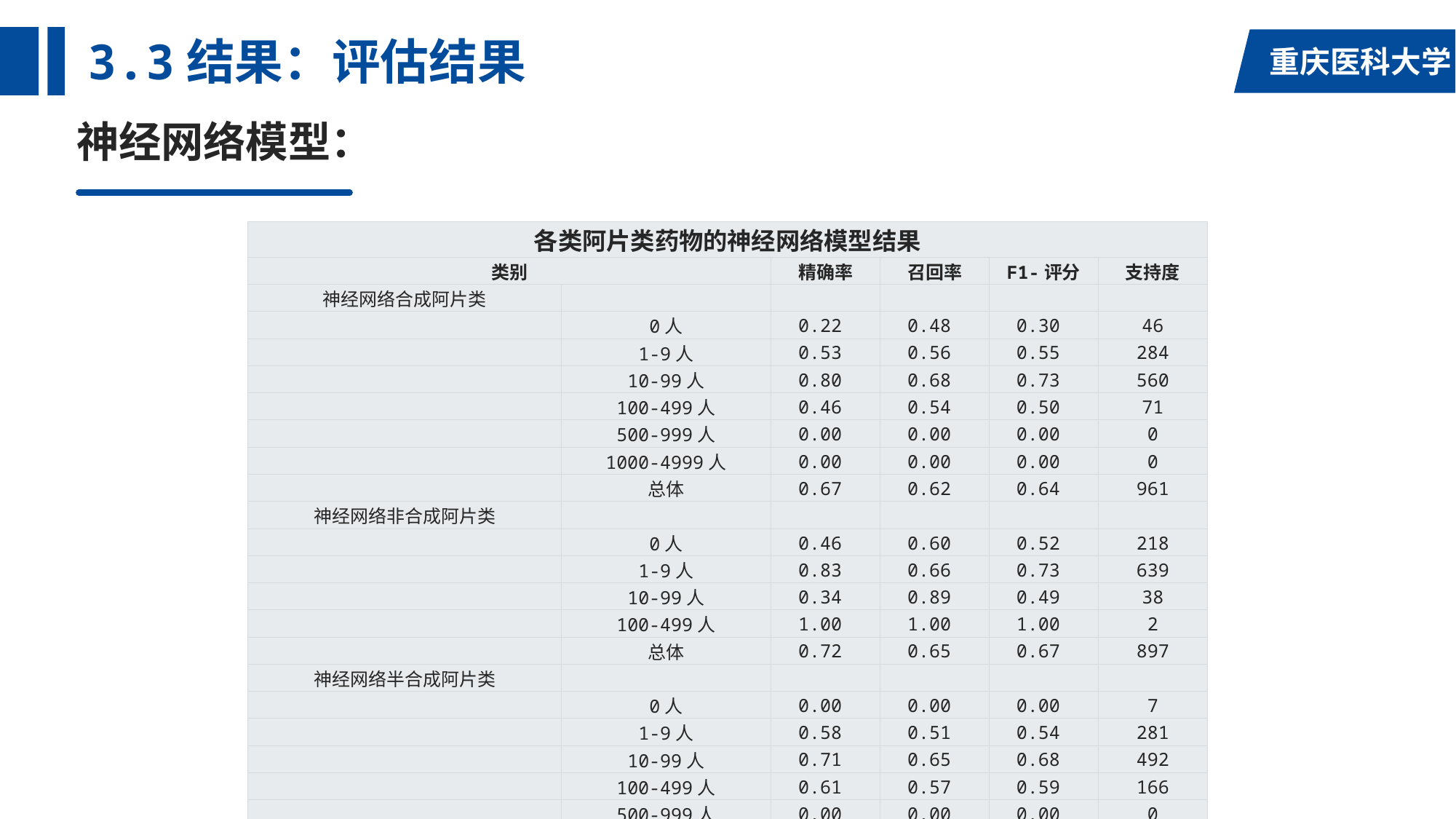

# 3.3结果：评估结果
神经网络模型：
| 各类阿片类药物的神经网络模型结果 |  |  |  |  |  |
| --- | --- | --- | --- | --- | --- |
| 类别 |  | 精确率 | 召回率 | F1-评分 | 支持度 |
| 神经网络合成阿片类 |  |  |  |  |  |
|  | 0人 | 0.22 | 0.48 | 0.30 | 46 |
|  | 1-9人 | 0.53 | 0.56 | 0.55 | 284 |
|  | 10-99人 | 0.80 | 0.68 | 0.73 | 560 |
|  | 100-499人 | 0.46 | 0.54 | 0.50 | 71 |
|  | 500-999人 | 0.00 | 0.00 | 0.00 | 0 |
|  | 1000-4999人 | 0.00 | 0.00 | 0.00 | 0 |
|  | 总体 | 0.67 | 0.62 | 0.64 | 961 |
| 神经网络非合成阿片类 |  |  |  |  |  |
|  | 0人 | 0.46 | 0.60 | 0.52 | 218 |
|  | 1-9人 | 0.83 | 0.66 | 0.73 | 639 |
|  | 10-99人 | 0.34 | 0.89 | 0.49 | 38 |
|  | 100-499人 | 1.00 | 1.00 | 1.00 | 2 |
|  | 总体 | 0.72 | 0.65 | 0.67 | 897 |
| 神经网络半合成阿片类 |  |  |  |  |  |
|  | 0人 | 0.00 | 0.00 | 0.00 | 7 |
|  | 1-9人 | 0.58 | 0.51 | 0.54 | 281 |
|  | 10-99人 | 0.71 | 0.65 | 0.68 | 492 |
|  | 100-499人 | 0.61 | 0.57 | 0.59 | 166 |
|  | 500-999人 | 0.00 | 0.00 | 0.00 | 0 |
|  | 1000-4999人 | 0.62 | 0.67 | 0.65 | 15 |
|  | 总体 | 0.65 | 0.59 | 0.62 | 961 |